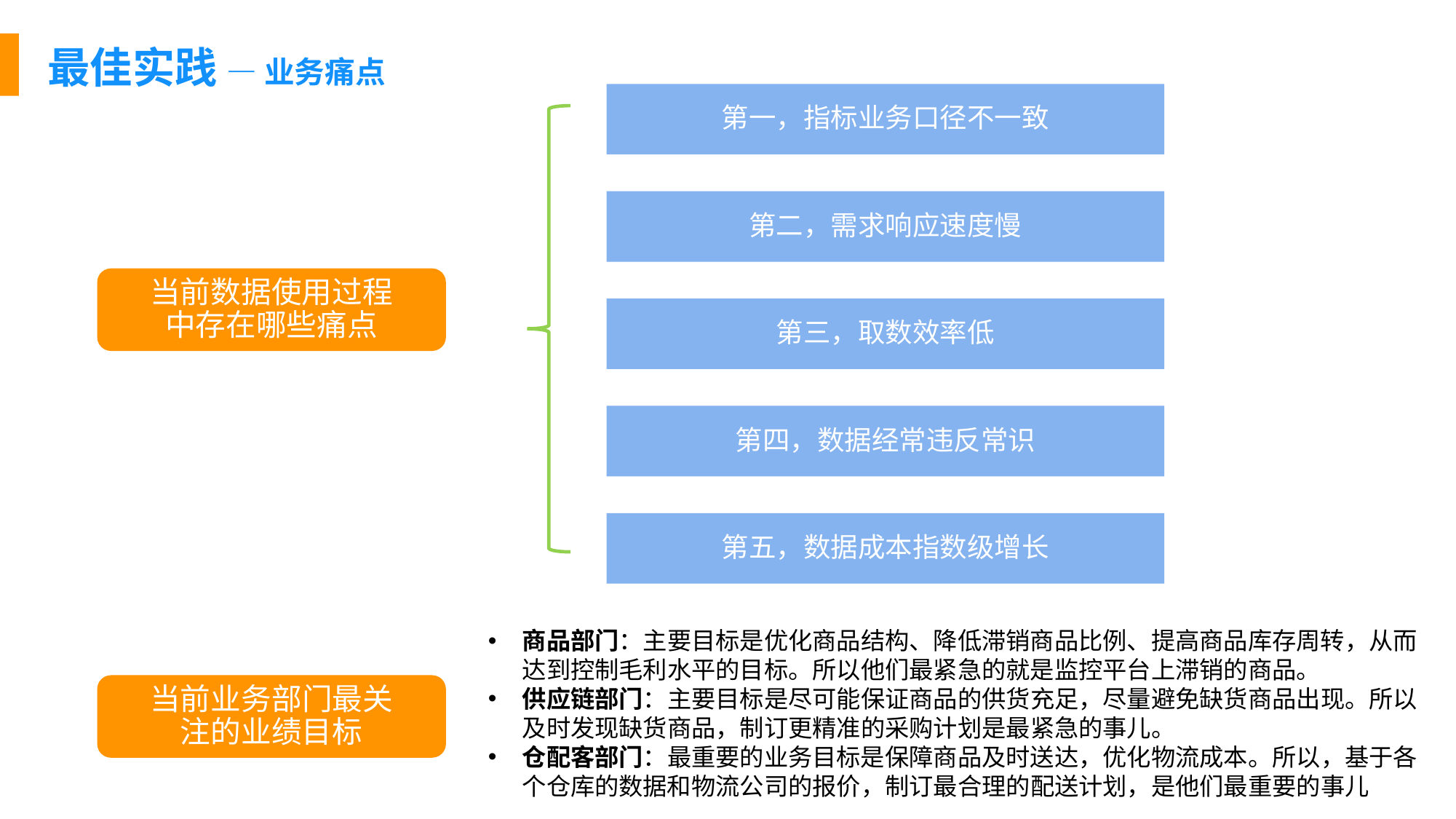

最佳实践 — 业务痛点
第一，指标业务口径不一致

第二，需求响应速度慢
当前数据使用过程中存在哪些痛点
第三，取数效率低
第四，数据经常违反常识
第五，数据成本指数级增长
商品部门：主要目标是优化商品结构、降低滞销商品比例、提高商品库存周转，从而达到控制毛利水平的目标。所以他们最紧急的就是监控平台上滞销的商品。
供应链部门：主要目标是尽可能保证商品的供货充足，尽量避免缺货商品出现。所以及时发现缺货商品，制订更精准的采购计划是最紧急的事儿。
仓配客部门：最重要的业务目标是保障商品及时送达，优化物流成本。所以，基于各个仓库的数据和物流公司的报价，制订最合理的配送计划，是他们最重要的事儿
当前业务部门最关注的业绩目标